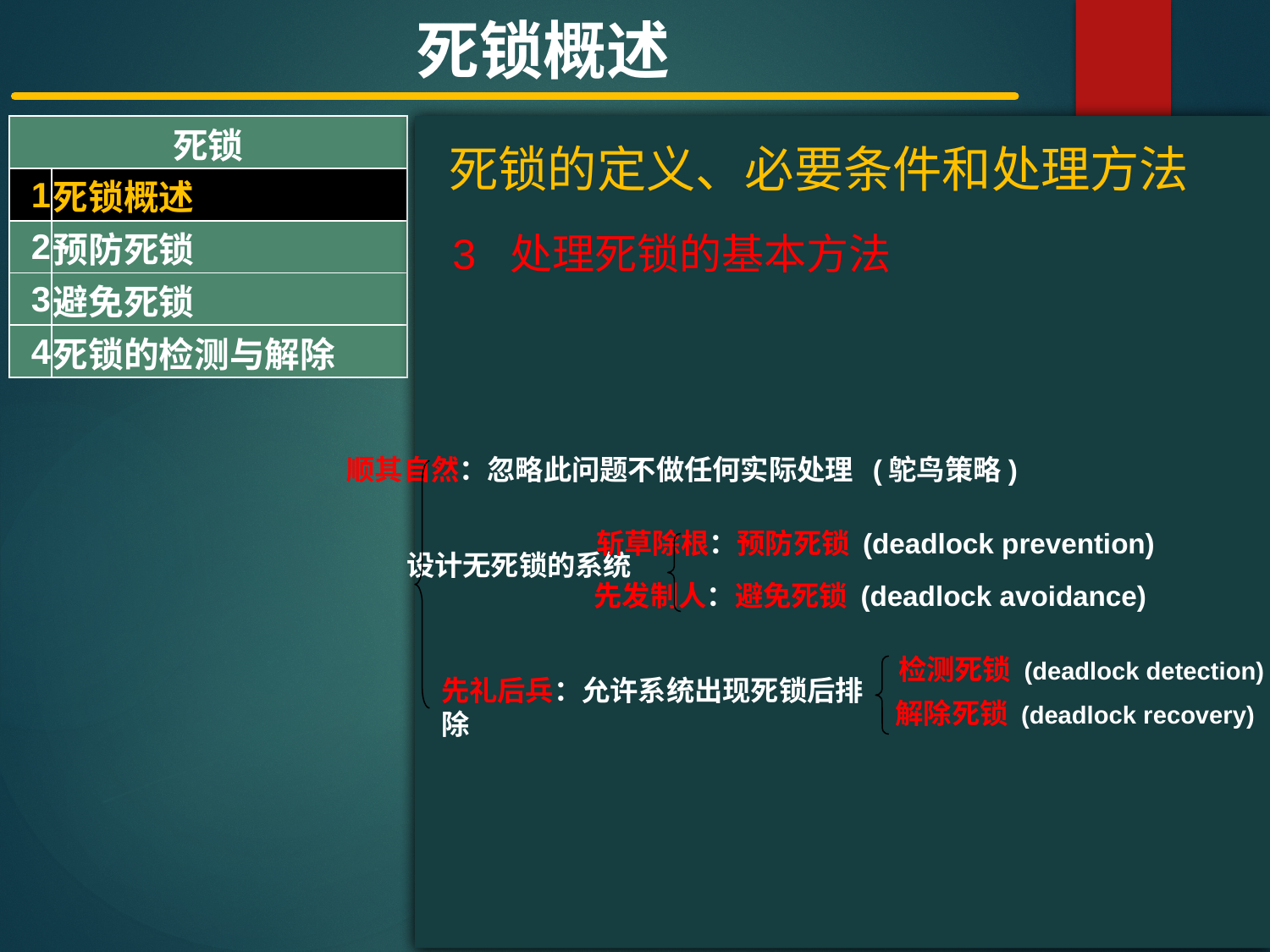

死锁概述
| 死锁 |  |
| --- | --- |
| 1 | 死锁概述 |
| 2 | 预防死锁 |
| 3 | 避免死锁 |
| 4 | 死锁的检测与解除 |
#
死锁的定义、必要条件和处理方法
3  处理死锁的基本方法

顺其自然：忽略此问题不做任何实际处理  (鸵鸟策略)

斩草除根：预防死锁 (deadlock prevention)

设计无死锁的系统
先发制人：避免死锁 (deadlock avoidance)
检测死锁 (deadlock detection)

先礼后兵：允许系统出现死锁后排除
解除死锁 (deadlock recovery)